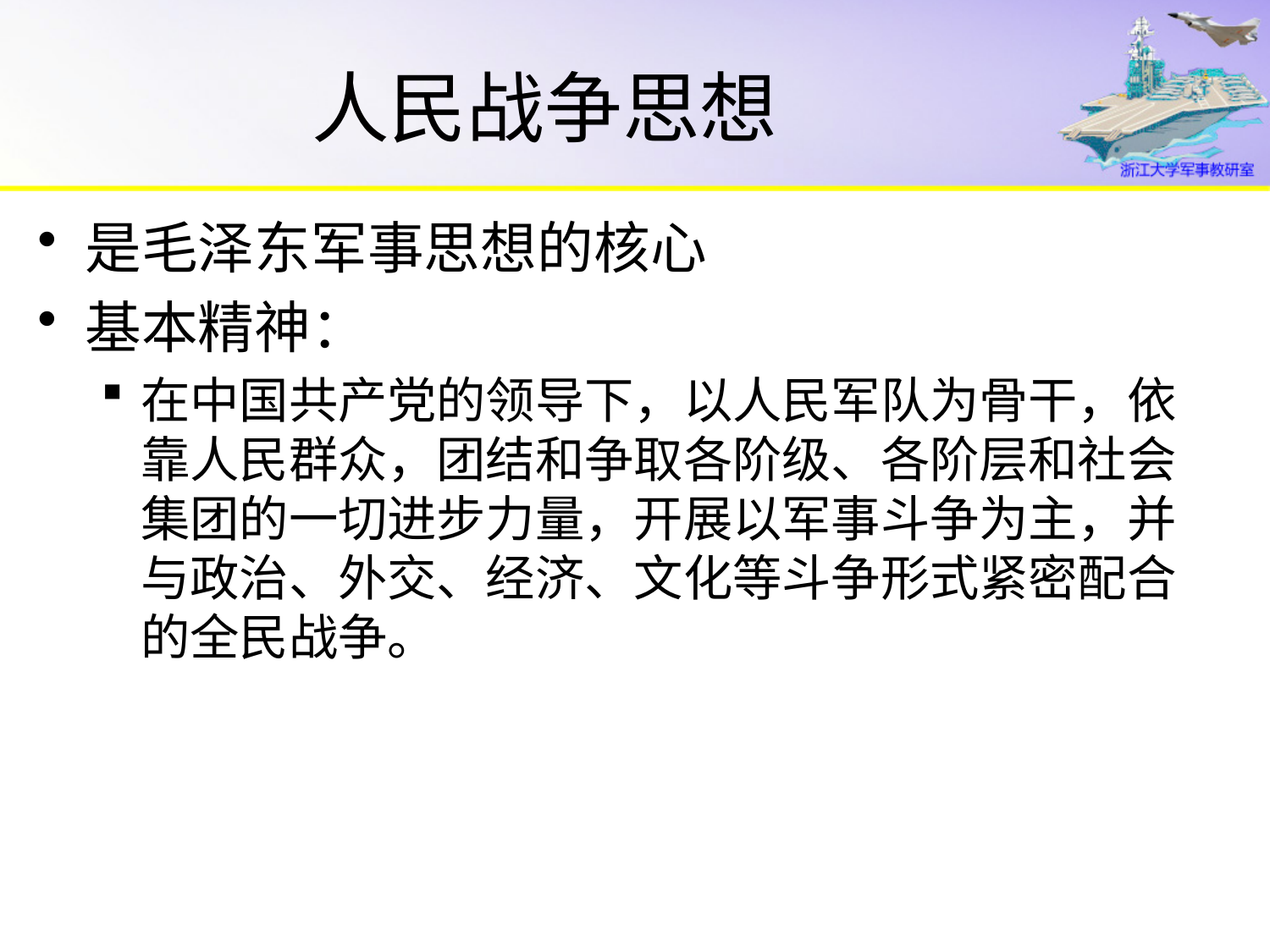

# 人民战争思想
是毛泽东军事思想的核心
基本精神：
在中国共产党的领导下，以人民军队为骨干，依靠人民群众，团结和争取各阶级、各阶层和社会集团的一切进步力量，开展以军事斗争为主，并与政治、外交、经济、文化等斗争形式紧密配合的全民战争。